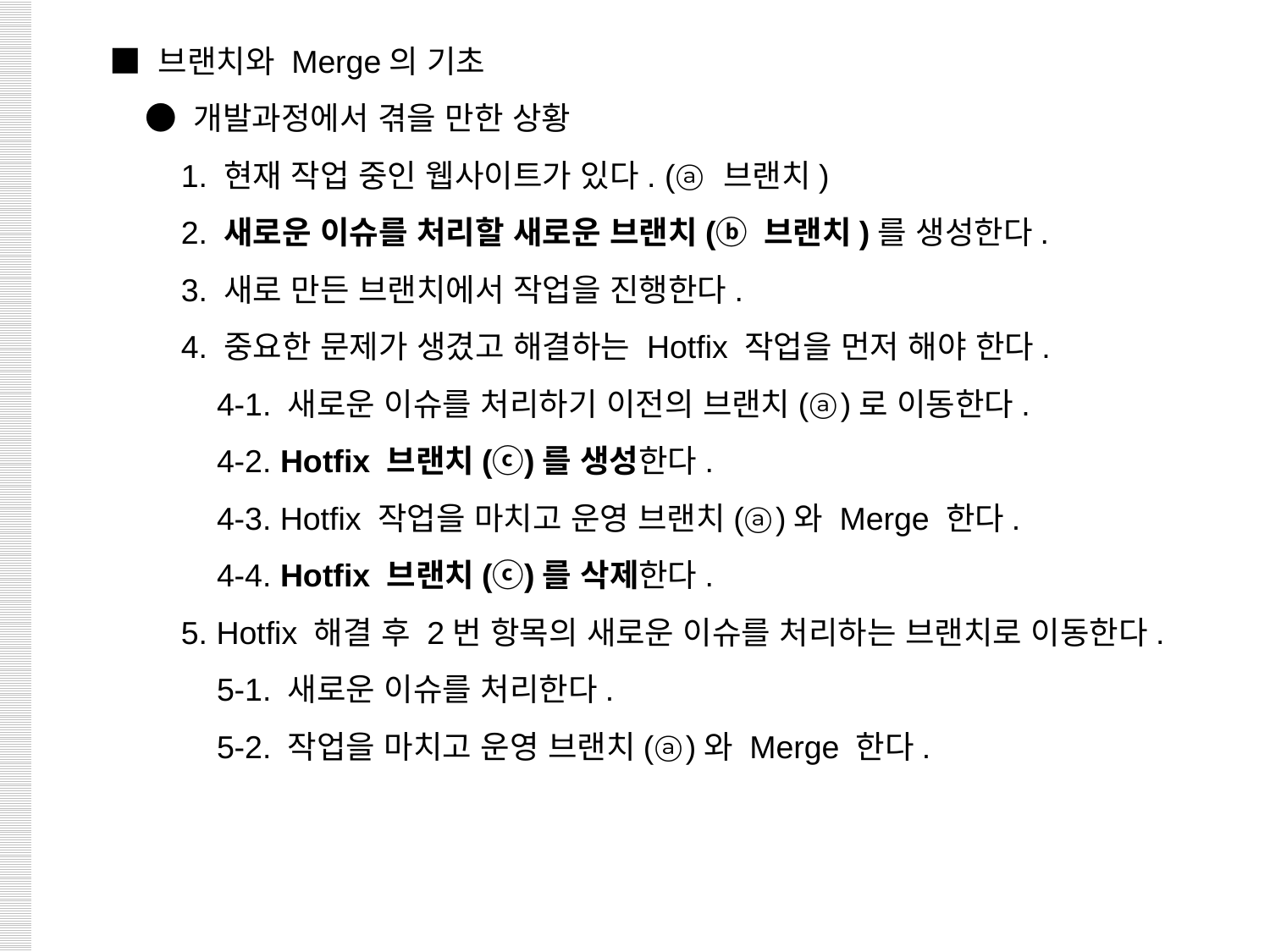

■ 브랜치와 Merge의 기초
    ● 개발과정에서 겪을 만한 상황
        1. 현재 작업 중인 웹사이트가 있다. (ⓐ 브랜치)
        2. 새로운 이슈를 처리할 새로운 브랜치(ⓑ 브랜치)를 생성한다.
        3. 새로 만든 브랜치에서 작업을 진행한다.
        4. 중요한 문제가 생겼고 해결하는 Hotfix 작업을 먼저 해야 한다.
            4-1. 새로운 이슈를 처리하기 이전의 브랜치(ⓐ)로 이동한다.
            4-2. Hotfix 브랜치(ⓒ)를 생성한다.
            4-3. Hotfix 작업을 마치고 운영 브랜치(ⓐ)와 Merge 한다.
            4-4. Hotfix 브랜치(ⓒ)를 삭제한다.
        5. Hotfix 해결 후 2번 항목의 새로운 이슈를 처리하는 브랜치로 이동한다.
            5-1. 새로운 이슈를 처리한다.
            5-2. 작업을 마치고 운영 브랜치(ⓐ)와 Merge 한다.